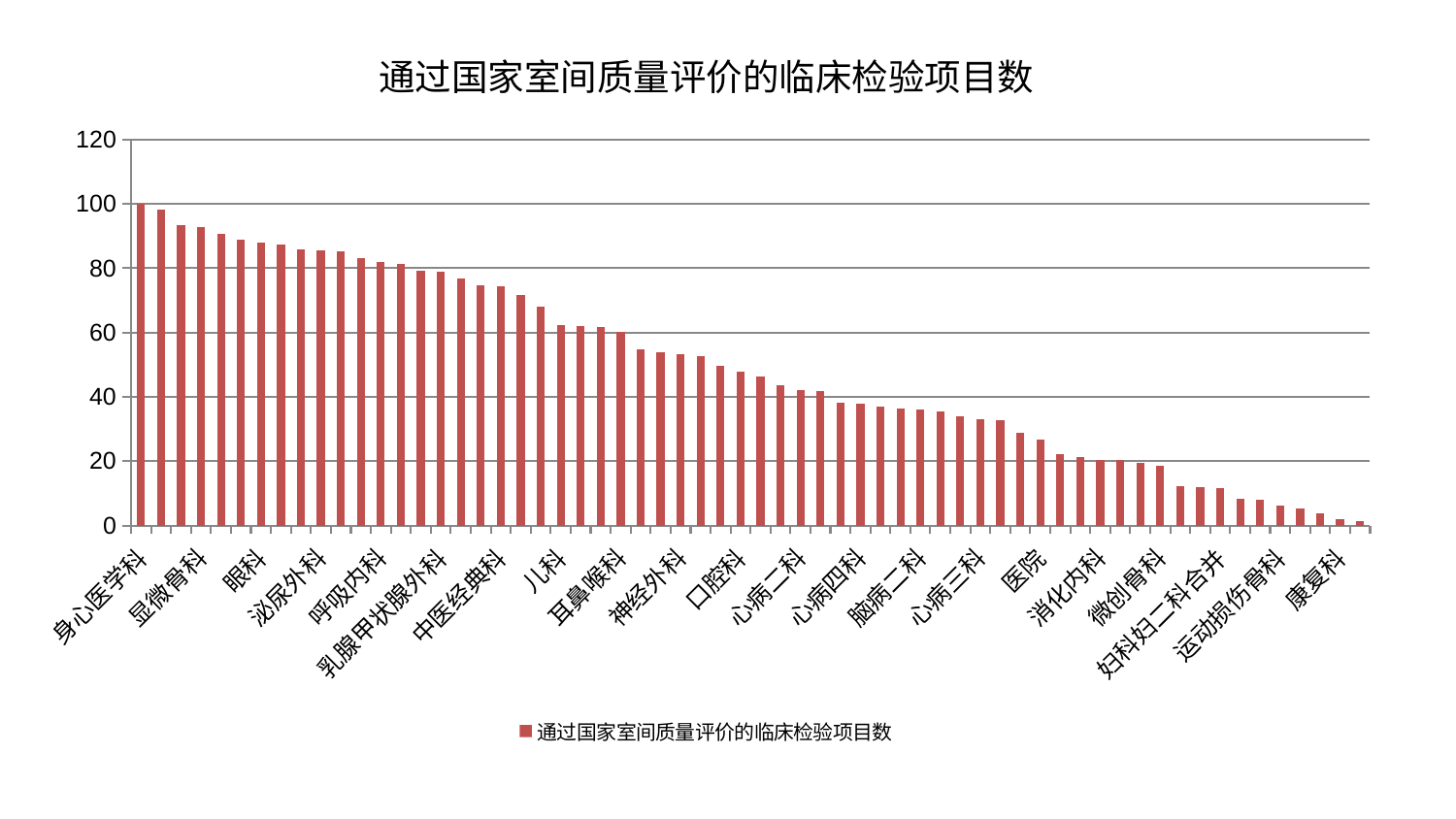

### Chart: 通过国家室间质量评价的临床检验项目数

| Category | 通过国家室间质量评价的临床检验项目数 |
|---|---|
| 身心医学科 | 100.0 |
| 肾病科 | 98.18779511262615 |
| 神经内科 | 93.39131271204553 |
| 显微骨科 | 92.88272712004044 |
| 脑病三科 | 90.62575799903871 |
| 产科 | 88.94358068658332 |
| 眼科 | 87.95111055847173 |
| 关节骨科 | 87.40492138135997 |
| 脾胃科消化科合并 | 85.97070089000107 |
| 泌尿外科 | 85.4805772937772 |
| 肝病科 | 85.26976560528685 |
| 推拿科 | 83.19460742059042 |
| 呼吸内科 | 81.96997076955863 |
| 创伤骨科 | 81.26028291475416 |
| 重症医学科 | 79.09830953773096 |
| 乳腺甲状腺外科 | 78.86566251453114 |
| 脑病一科 | 76.92089040508436 |
| 小儿骨科 | 74.71283393464464 |
| 中医经典科 | 74.30728970375333 |
| 东区重症医学科 | 71.71092324785144 |
| 妇二科 | 67.9777822882781 |
| 儿科 | 62.21302288879028 |
| 妇科 | 61.95357420946077 |
| 东区肾病科 | 61.851695209505266 |
| 耳鼻喉科 | 60.33260886802911 |
| 皮肤科 | 54.652604029903614 |
| 普通外科 | 53.82066252765296 |
| 神经外科 | 53.411991685889895 |
| 肾脏内科 | 52.560581912434 |
| 心病一科 | 49.78905918265622 |
| 口腔科 | 47.78474344511567 |
| 胸外科 | 46.197776768409106 |
| 骨科 | 43.739267523828055 |
| 心病二科 | 42.002499368719185 |
| 脾胃病科 | 41.76385886352816 |
| 小儿推拿科 | 38.05394734944638 |
| 心病四科 | 37.727467526726464 |
| 周围血管科 | 37.00328198209824 |
| 内分泌科 | 36.50344858383055 |
| 脑病二科 | 35.95727447521817 |
| 中医外治中心 | 35.42461183678185 |
| 肝胆外科 | 33.81582366839473 |
| 心病三科 | 33.18026643400187 |
| 综合内科 | 32.78554670852674 |
| 心血管内科 | 28.822129122436714 |
| 医院 | 26.579748152824244 |
| 血液科 | 22.1457424897602 |
| 老年医学科 | 21.33111752881873 |
| 消化内科 | 20.485024554946346 |
| 风湿病科 | 20.407460281554425 |
| 针灸科 | 19.559924981848532 |
| 微创骨科 | 18.54302312138585 |
| 脊柱骨科 | 12.313238389721537 |
| 美容皮肤科 | 11.925560490277952 |
| 妇科妇二科合并 | 11.50030204004926 |
| 肿瘤内科 | 8.187382203574444 |
| 肛肠科 | 8.0055658949181 |
| 运动损伤骨科 | 6.335227308233083 |
| 男科 | 5.157998963939625 |
| 治未病中心 | 3.852922266253467 |
| 康复科 | 1.8696071857614127 |
| 西区重症医学科 | 1.483201473857898 |
80